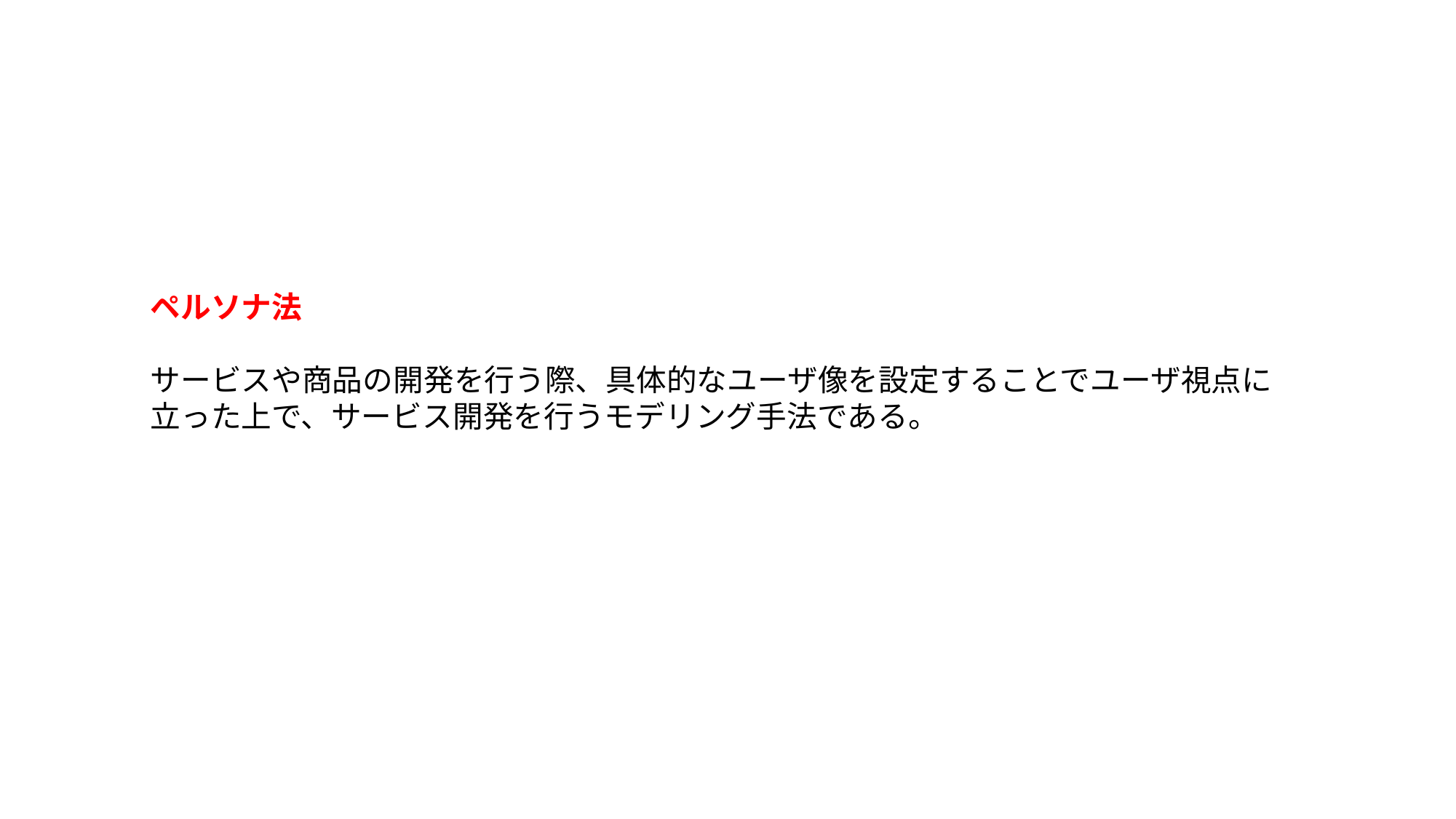

ペルソナ法

サービスや商品の開発を行う際、具体的なユーザ像を設定することでユーザ視点に立った上で、サービス開発を行うモデリング手法である。